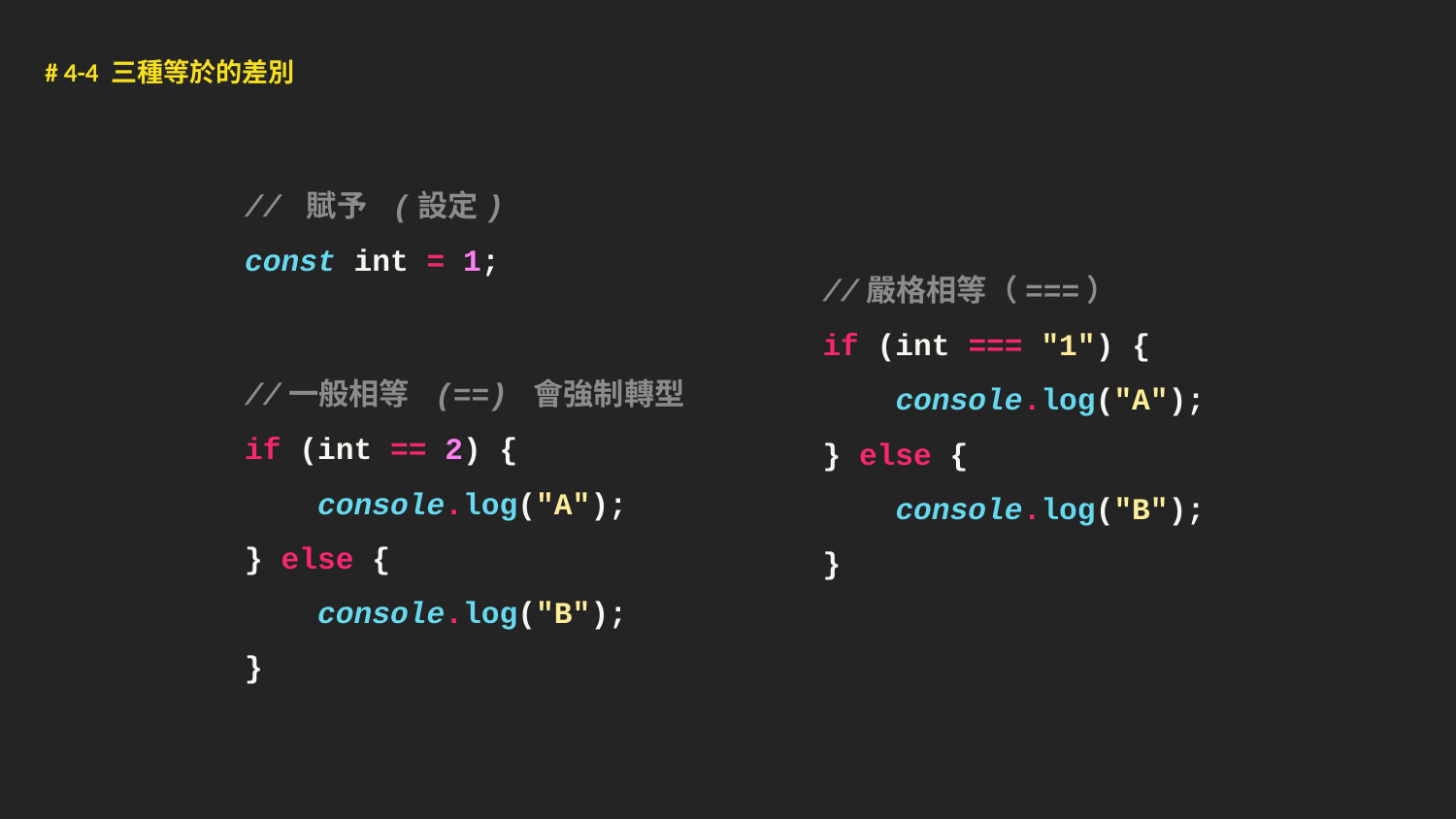

# 4-4 三種等於的差別
// 賦予 (設定)
const int = 1;
//嚴格相等（===）
if (int === "1") {
console.log("A");
} else {
console.log("B");
}
//一般相等 (==) 會強制轉型
if (int == 2) {
console.log("A");
} else {
console.log("B");
}